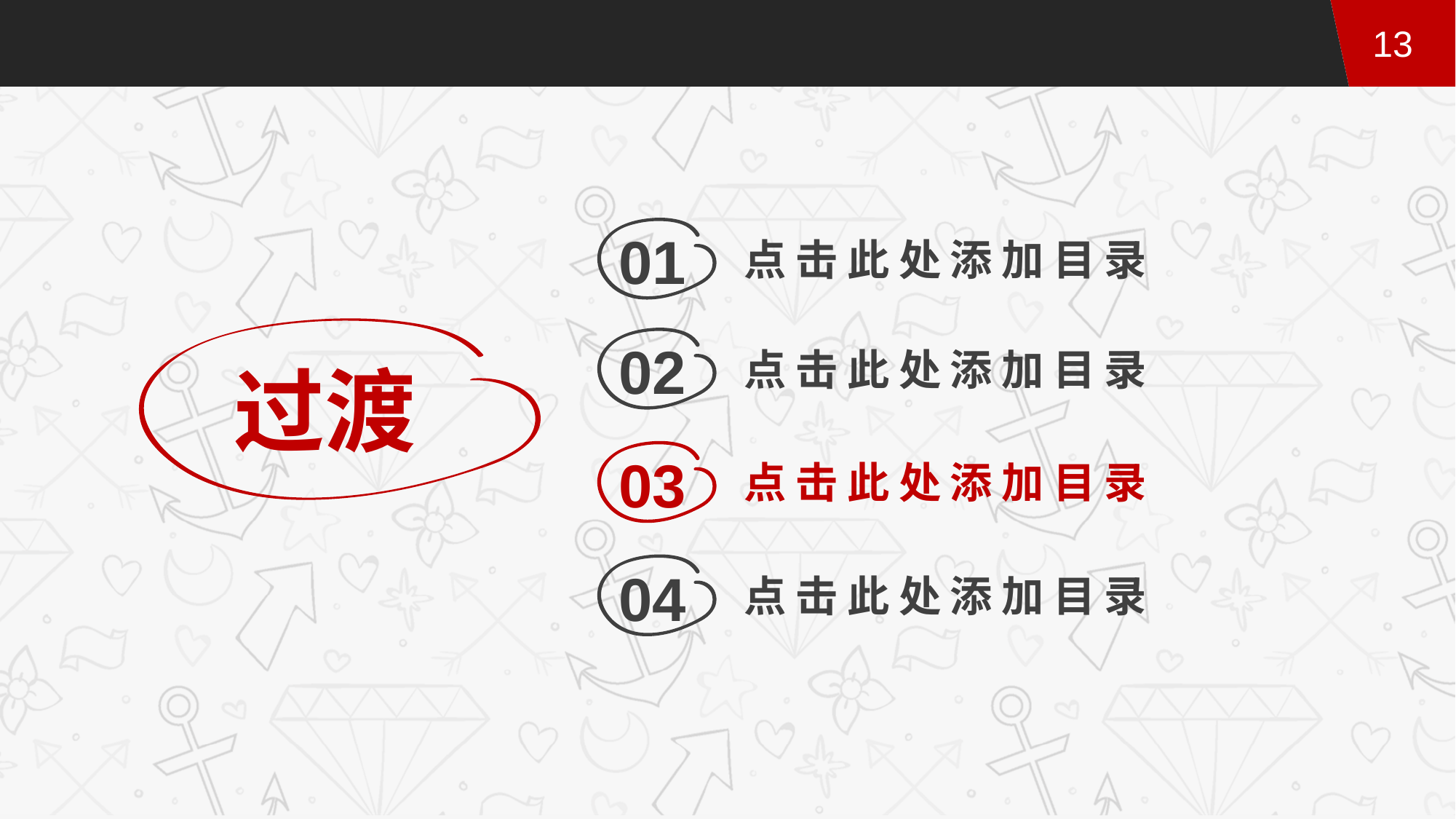

13

01
点击此处添加目录

02
点击此处添加目录
过渡

03
点击此处添加目录

04
点击此处添加目录